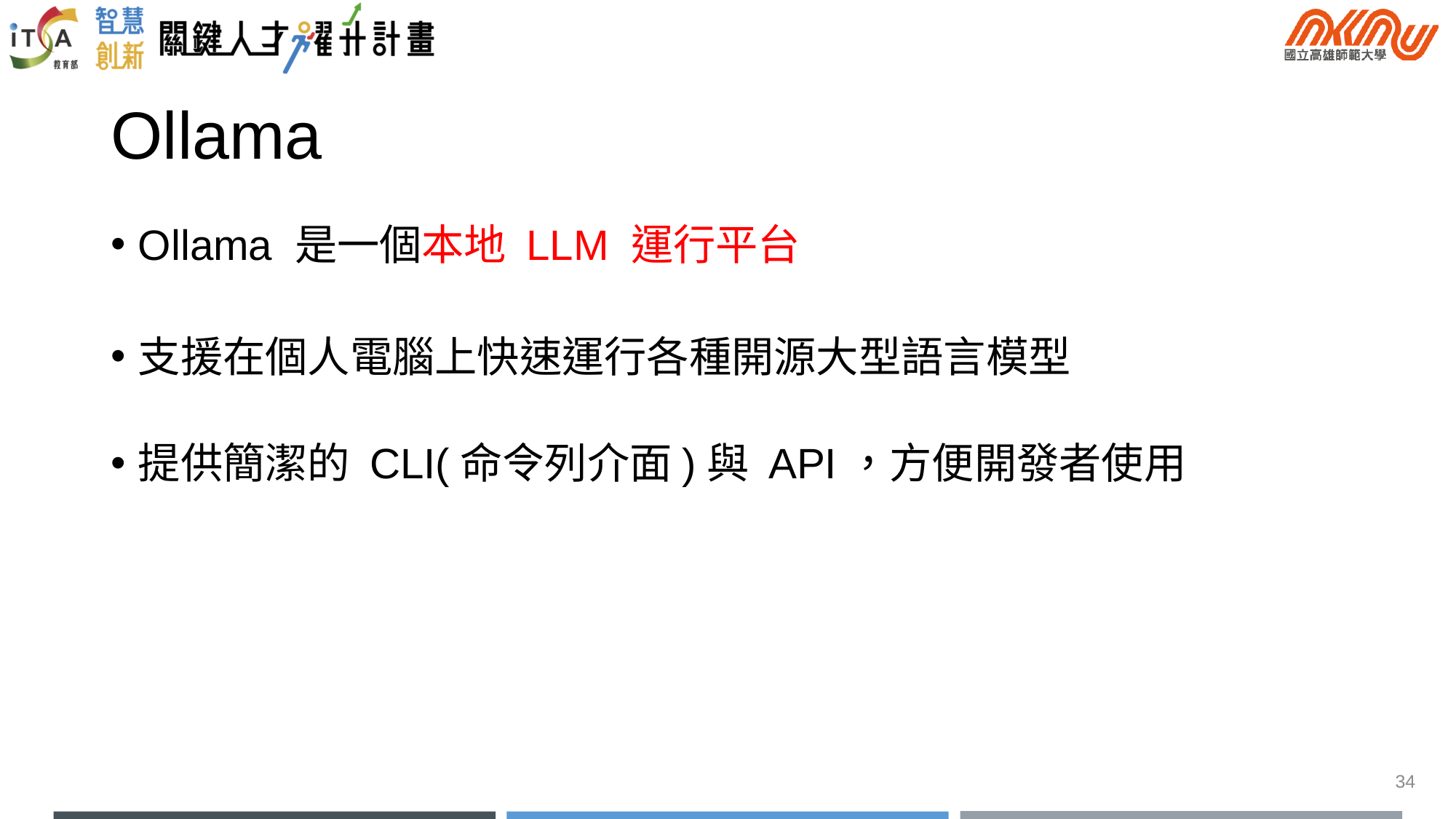

# Ollama
Ollama 是一個本地 LLM 運行平台
支援在個人電腦上快速運行各種開源大型語言模型
提供簡潔的 CLI(命令列介面)與 API，方便開發者使用
34